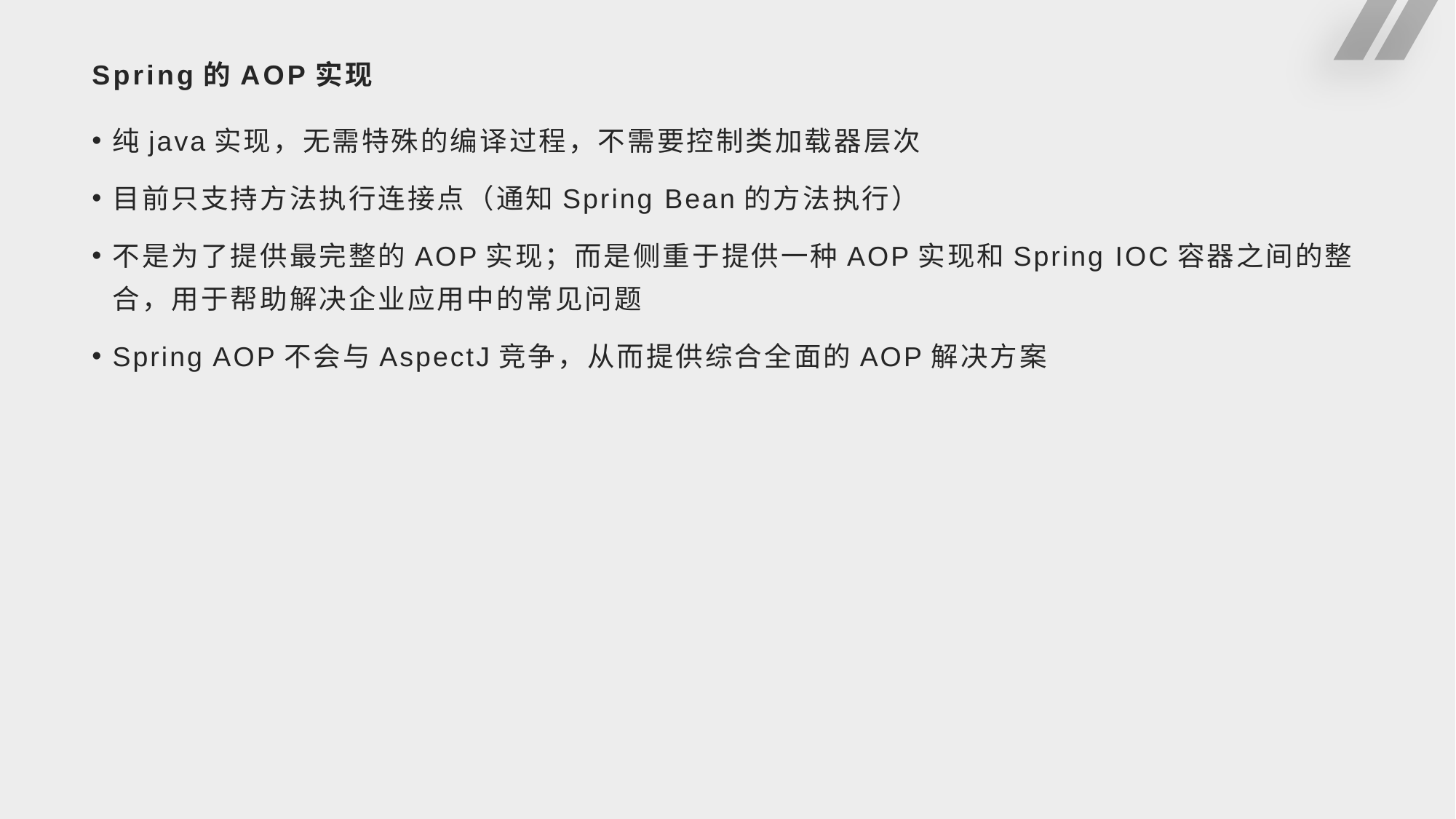

# Spring的AOP实现
纯java实现，无需特殊的编译过程，不需要控制类加载器层次
目前只支持方法执行连接点（通知Spring Bean的方法执行）
不是为了提供最完整的AOP实现；而是侧重于提供一种AOP实现和Spring IOC容器之间的整合，用于帮助解决企业应用中的常见问题
Spring AOP不会与AspectJ竞争，从而提供综合全面的AOP解决方案